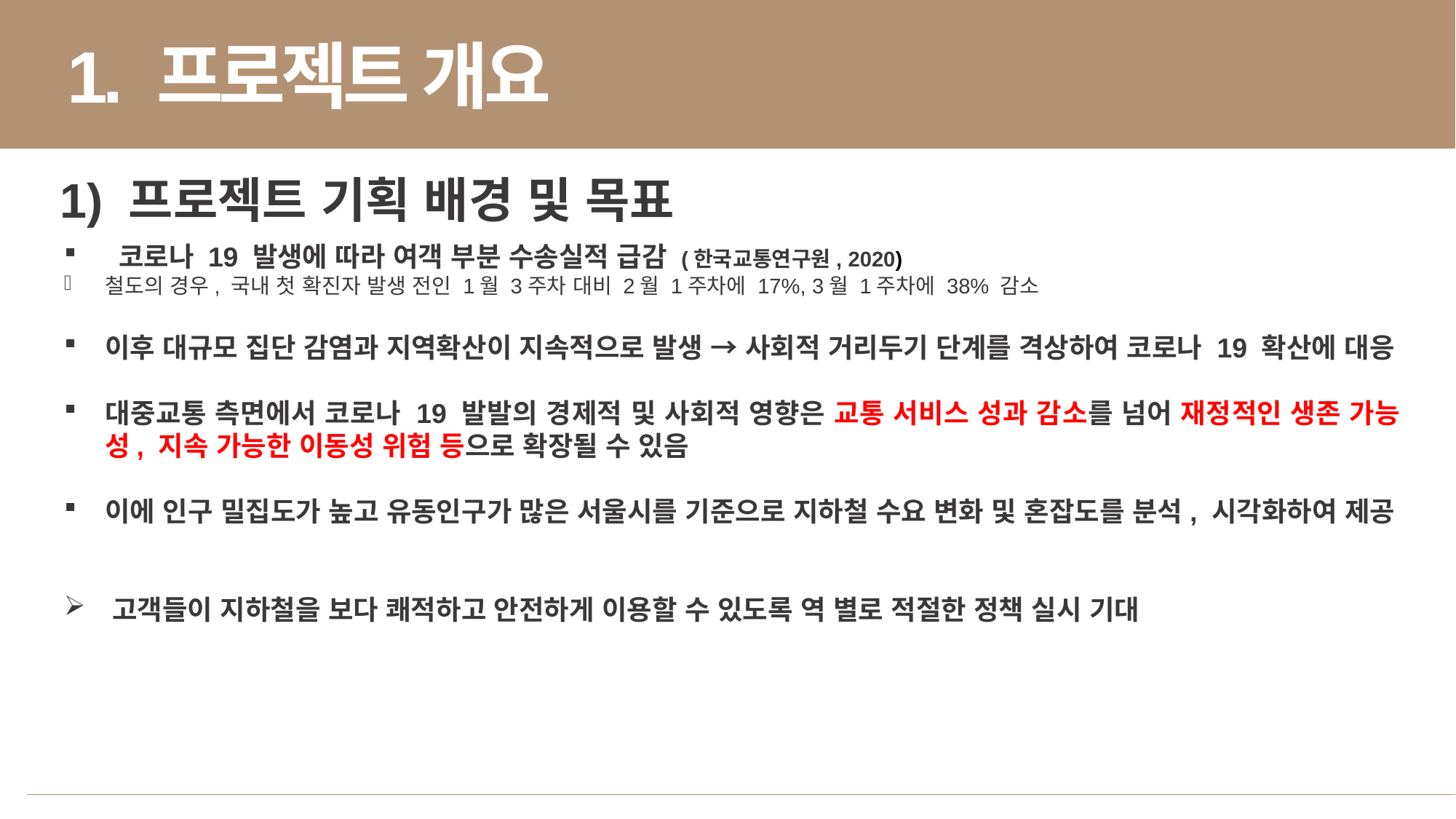

1. 프로젝트 개요
1) 프로젝트 기획 배경 및 목표
코로나 19 발생에 따라 여객 부분 수송실적 급감 (한국교통연구원, 2020)
철도의 경우, 국내 첫 확진자 발생 전인 1월 3주차 대비 2월 1주차에 17%, 3월 1주차에 38% 감소

이후 대규모 집단 감염과 지역확산이 지속적으로 발생 → 사회적 거리두기 단계를 격상하여 코로나 19 확산에 대응

대중교통 측면에서 코로나 19 발발의 경제적 및 사회적 영향은 교통 서비스 성과 감소를 넘어 재정적인 생존 가능성, 지속 가능한 이동성 위험 등으로 확장될 수 있음

이에 인구 밀집도가 높고 유동인구가 많은 서울시를 기준으로 지하철 수요 변화 및 혼잡도를 분석, 시각화하여 제공

 고객들이 지하철을 보다 쾌적하고 안전하게 이용할 수 있도록 역 별로 적절한 정책 실시 기대